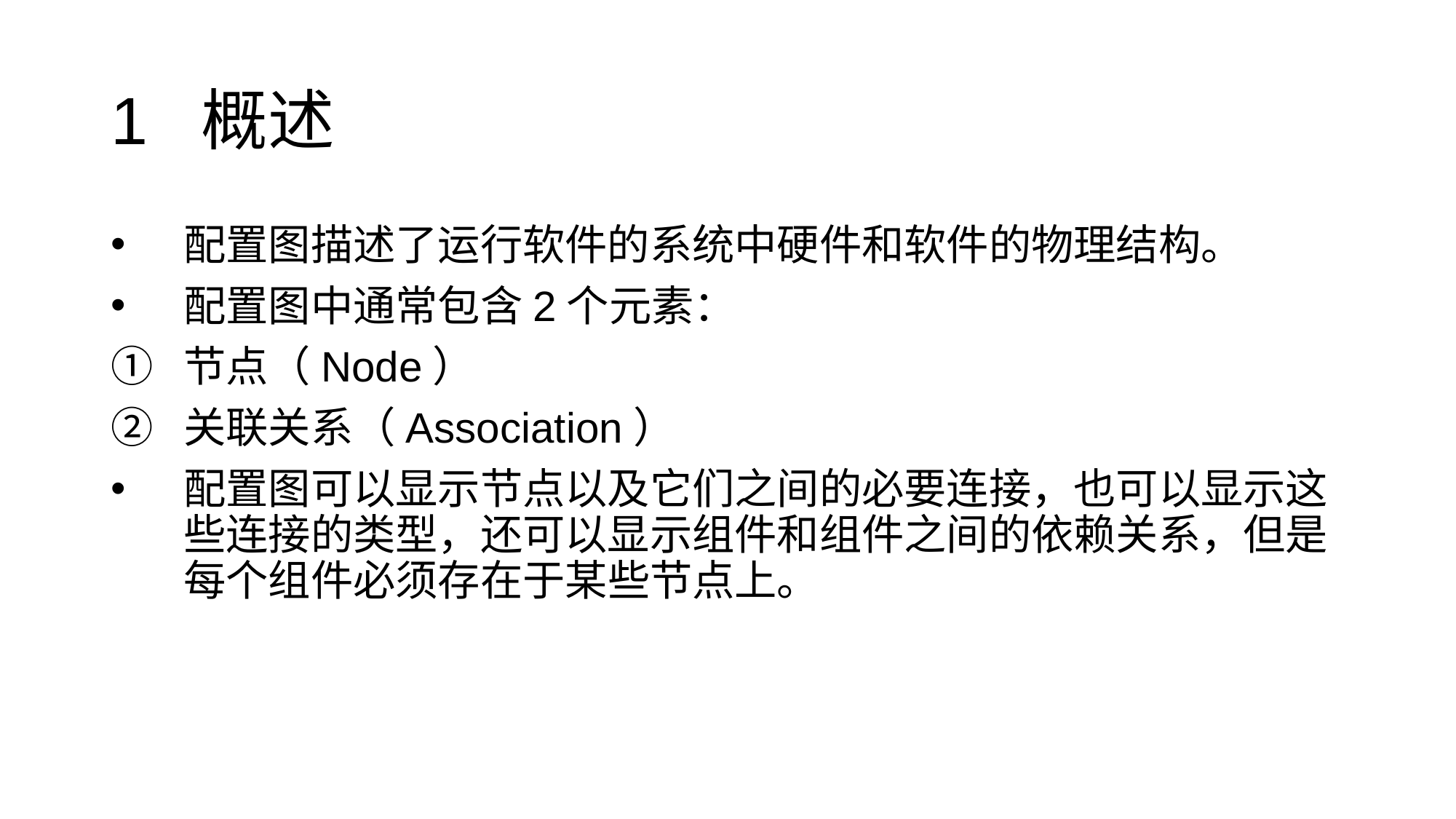

# 1  概述
配置图描述了运行软件的系统中硬件和软件的物理结构。
配置图中通常包含2个元素：
节点（Node）
关联关系（Association）
配置图可以显示节点以及它们之间的必要连接，也可以显示这些连接的类型，还可以显示组件和组件之间的依赖关系，但是每个组件必须存在于某些节点上。